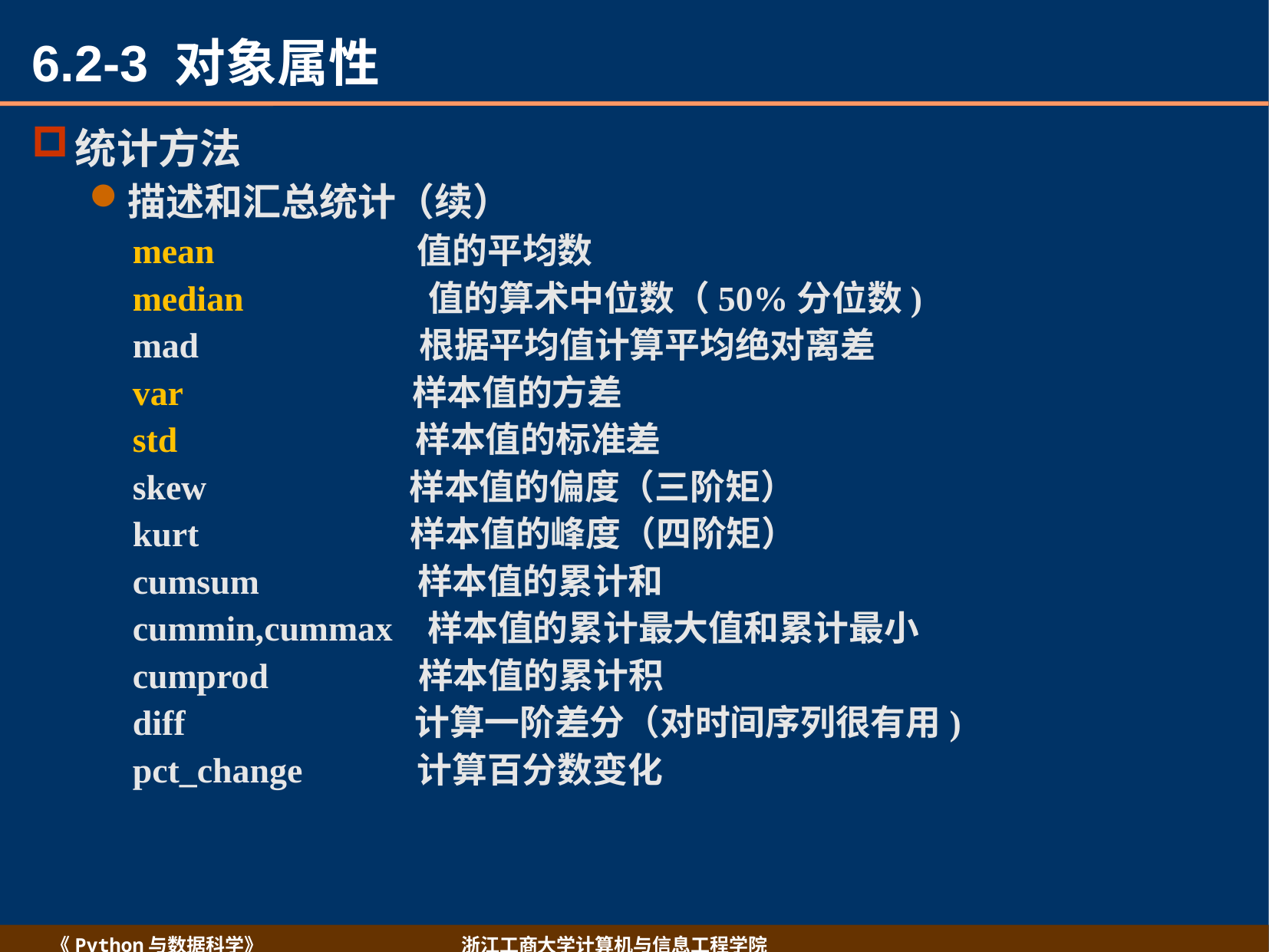

# 6.2-3 对象属性
统计方法
描述和汇总统计（续）
mean                      值的平均数
median                    值的算术中位数（50%分位数)
mad                        根据平均值计算平均绝对离差
var                         样本值的方差
std                          样本值的标准差
skew                      样本值的偏度（三阶矩）
kurt                       样本值的峰度（四阶矩）
cumsum                 样本值的累计和
cummin,cummax   样本值的累计最大值和累计最小
cumprod                样本值的累计积
diff                         计算一阶差分（对时间序列很有用)
pct_change            计算百分数变化